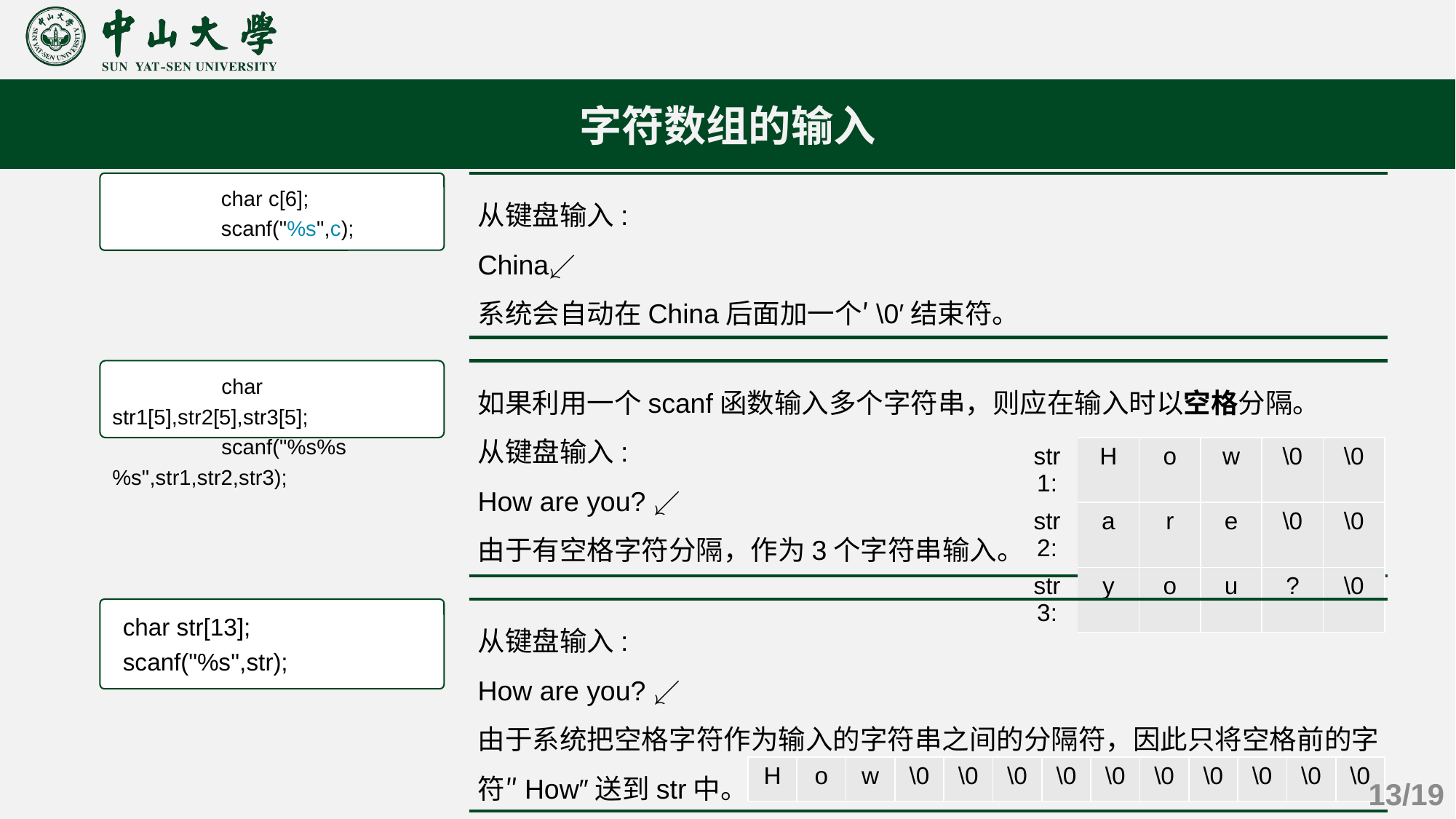

字符数组的输入
	char c[6];
	scanf("%s",c);
从键盘输入:
China↙
系统会自动在China后面加一个′\0′结束符。
	char str1[5],str2[5],str3[5];
	scanf("%s%s%s",str1,str2,str3);
如果利用一个scanf函数输入多个字符串，则应在输入时以空格分隔。
从键盘输入:
How are you? ↙
由于有空格字符分隔，作为3个字符串输入。
| str1: | H | o | w | \0 | \0 |
| --- | --- | --- | --- | --- | --- |
| str2: | a | r | e | \0 | \0 |
| str3: | y | o | u | ? | \0 |
char str[13];
scanf("%s",str);
从键盘输入:
How are you? ↙
由于系统把空格字符作为输入的字符串之间的分隔符，因此只将空格前的字符″How″送到str中。
| H | o | w | \0 | \0 | \0 | \0 | \0 | \0 | \0 | \0 | \0 | \0 |
| --- | --- | --- | --- | --- | --- | --- | --- | --- | --- | --- | --- | --- |
13/19